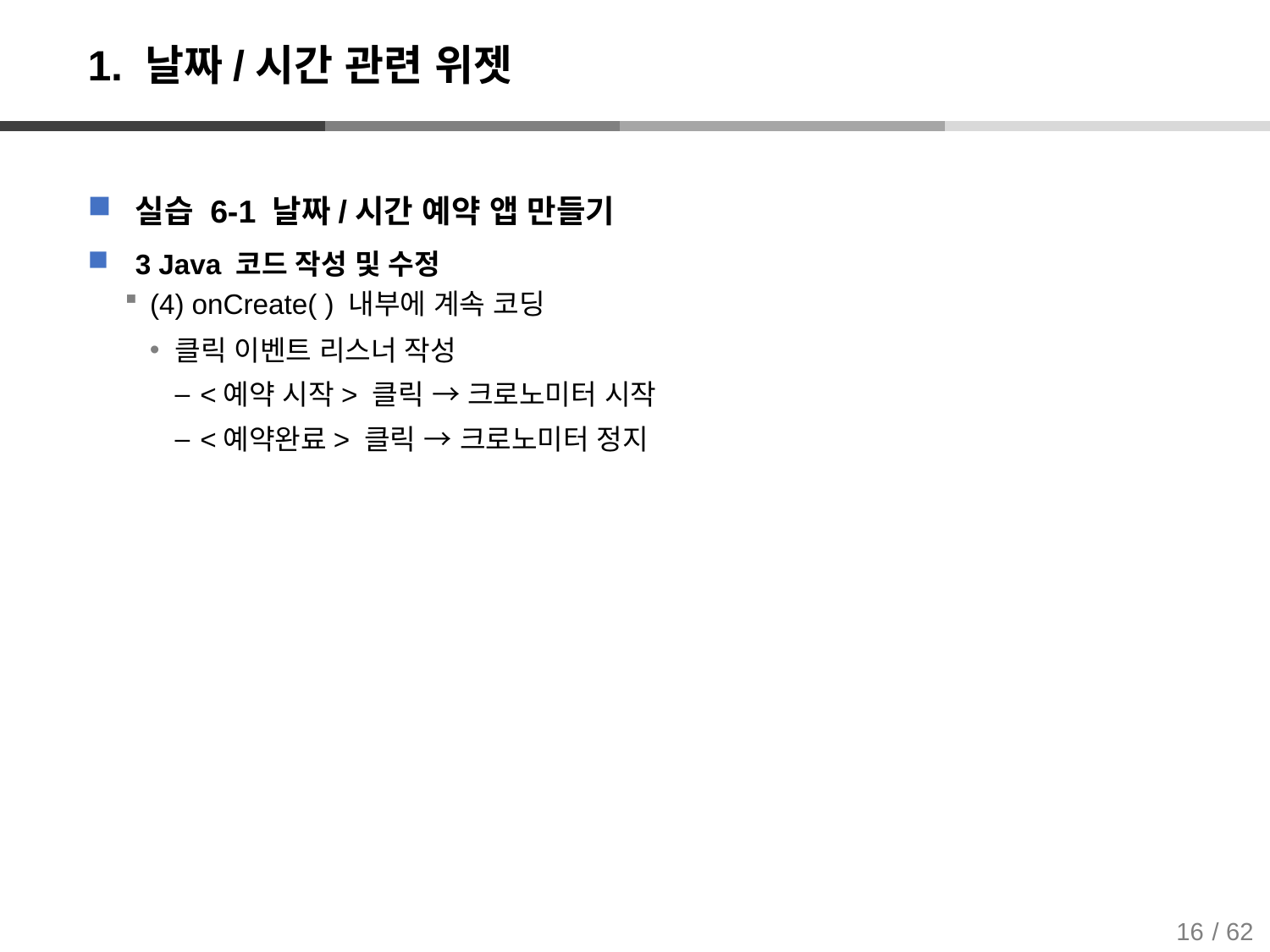

# 1. 날짜/시간 관련 위젯
실습 6-1 날짜/시간 예약 앱 만들기
3 Java 코드 작성 및 수정
(4) onCreate( ) 내부에 계속 코딩
클릭 이벤트 리스너 작성
<예약 시작> 클릭 → 크로노미터 시작
<예약완료> 클릭 → 크로노미터 정지